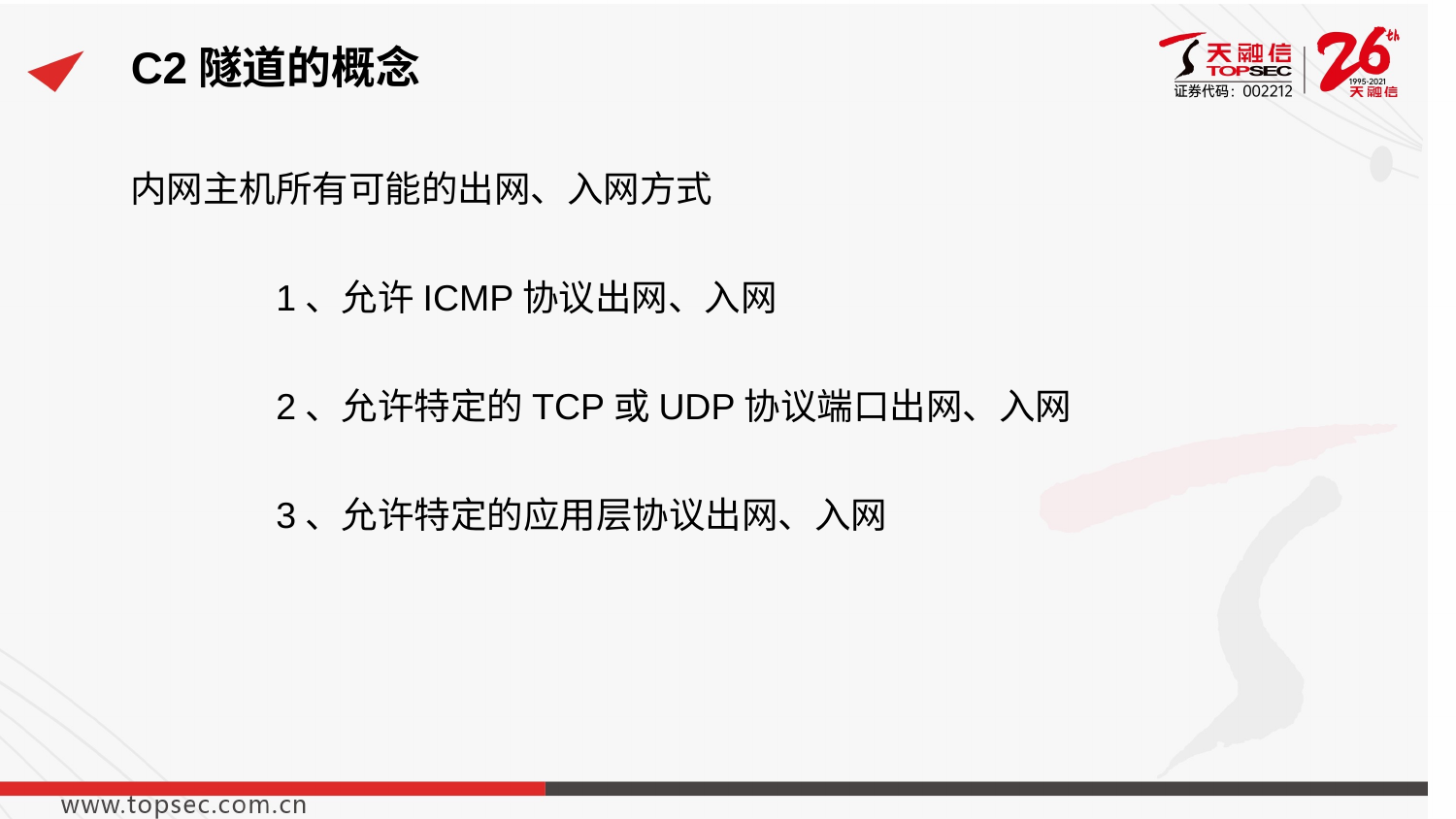

# C2隧道的概念
内网主机所有可能的出网、入网方式

	1、允许ICMP协议出网、入网

	2、允许特定的TCP或UDP协议端口出网、入网

	3、允许特定的应用层协议出网、入网